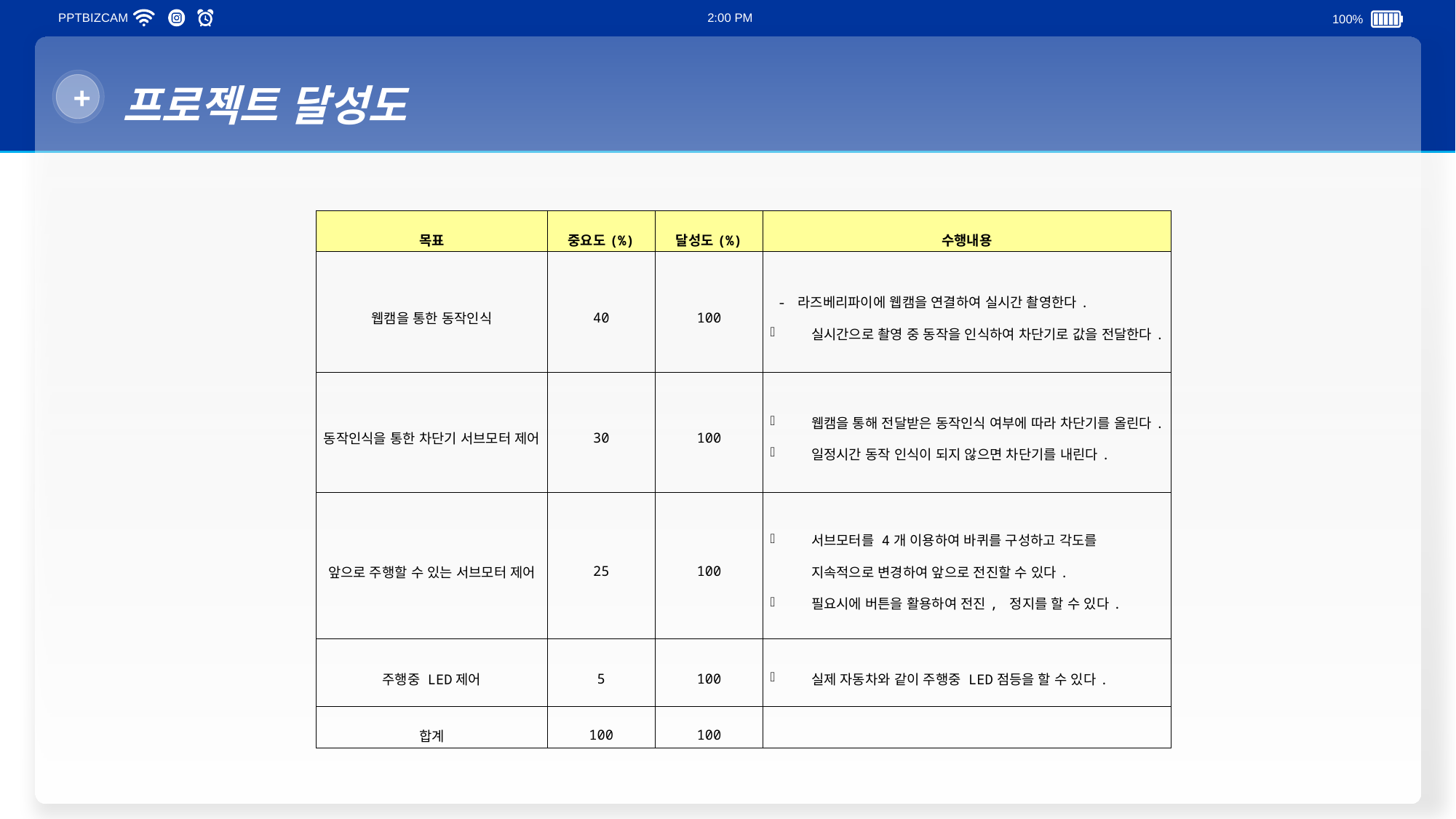

PPTBIZCAM
2:00 PM
100%

+

프로젝트 달성도
| 목표 | 중요도(%) | 달성도(%) | 수행내용 |
| --- | --- | --- | --- |
| 웹캠을 통한 동작인식 | 40 | 100 | - 라즈베리파이에 웹캠을 연결하여 실시간 촬영한다. 실시간으로 촬영 중 동작을 인식하여 차단기로 값을 전달한다. |
| 동작인식을 통한 차단기 서브모터 제어 | 30 | 100 | 웹캠을 통해 전달받은 동작인식 여부에 따라 차단기를 올린다. 일정시간 동작 인식이 되지 않으면 차단기를 내린다. |
| 앞으로 주행할 수 있는 서브모터 제어 | 25 | 100 | 서브모터를 4개 이용하여 바퀴를 구성하고 각도를 지속적으로 변경하여 앞으로 전진할 수 있다. 필요시에 버튼을 활용하여 전진, 정지를 할 수 있다. |
| 주행중 LED제어 | 5 | 100 | 실제 자동차와 같이 주행중 LED점등을 할 수 있다. |
| 합계 | 100 | 100 |  |